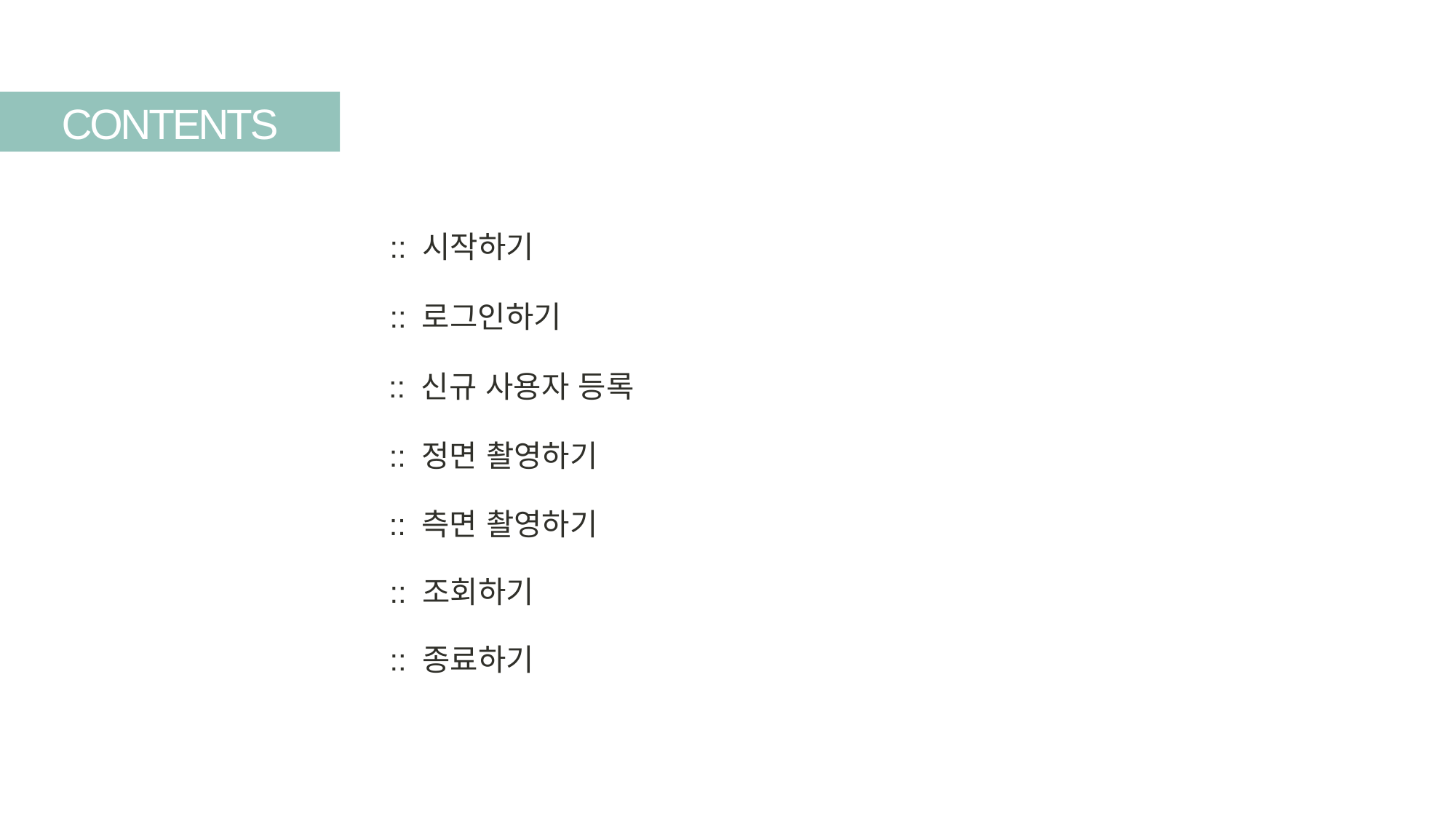

CONTENTS

:: 시작하기
:: 로그인하기
:: 신규 사용자 등록
:: 정면 촬영하기
:: 측면 촬영하기
:: 조회하기
:: 종료하기